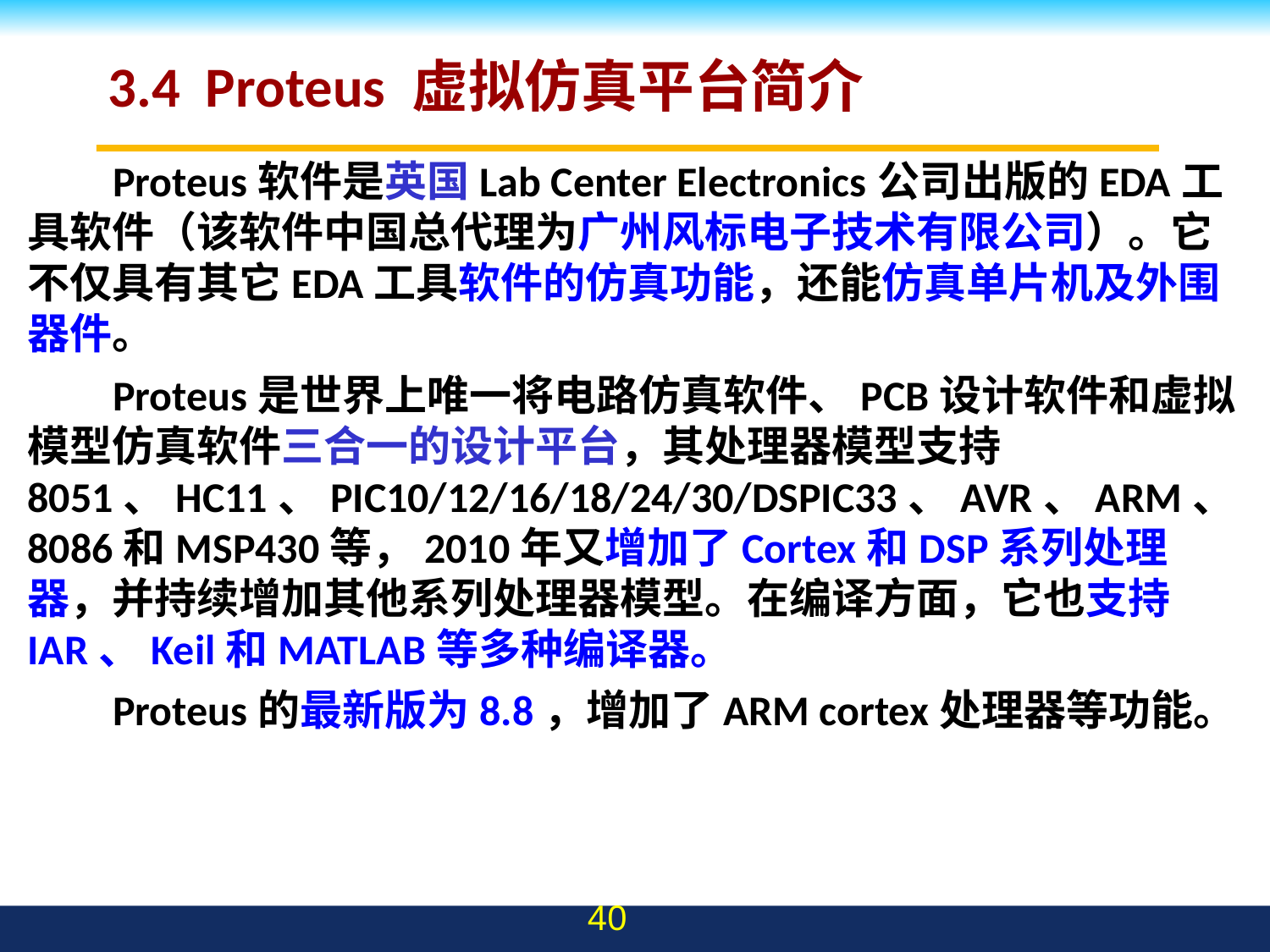

# 3.4  Proteus 虚拟仿真平台简介
Proteus软件是英国Lab Center Electronics公司出版的EDA工具软件（该软件中国总代理为广州风标电子技术有限公司）。它不仅具有其它EDA工具软件的仿真功能，还能仿真单片机及外围器件。
Proteus是世界上唯一将电路仿真软件、PCB设计软件和虚拟模型仿真软件三合一的设计平台，其处理器模型支持8051、HC11、PIC10/12/16/18/24/30/DSPIC33、AVR、ARM、8086和MSP430等，2010年又增加了Cortex和DSP系列处理器，并持续增加其他系列处理器模型。在编译方面，它也支持IAR、Keil和MATLAB等多种编译器。
Proteus的最新版为8.8，增加了ARM cortex处理器等功能。

40